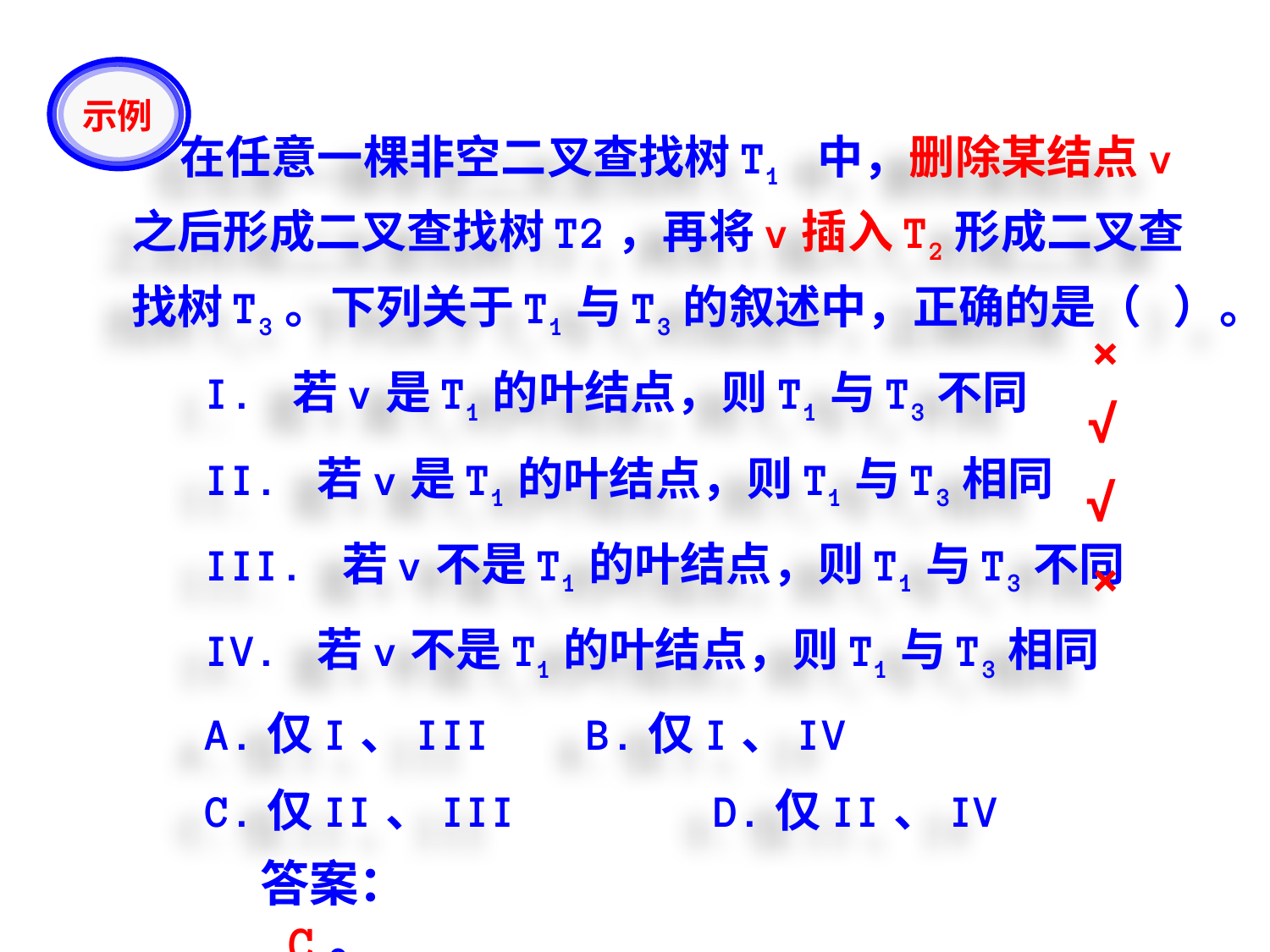

示例
    在任意一棵非空二叉查找树T1 中，删除某结点v之后形成二叉查找树T2，再将v插入T2形成二叉查找树T3。下列关于T1与T3的叙述中，正确的是（   ）。
   I. 若v是T1的叶结点，则T1与T3不同
   II. 若v是T1的叶结点，则T1与T3相同
   III. 若v不是T1的叶结点，则T1与T3不同
   IV. 若v不是T1的叶结点，则T1与T3相同
   A.仅I、III	   B.仅I、IV
   C.仅II、III	   D.仅II、IV
×
√
√
×
答案： C。